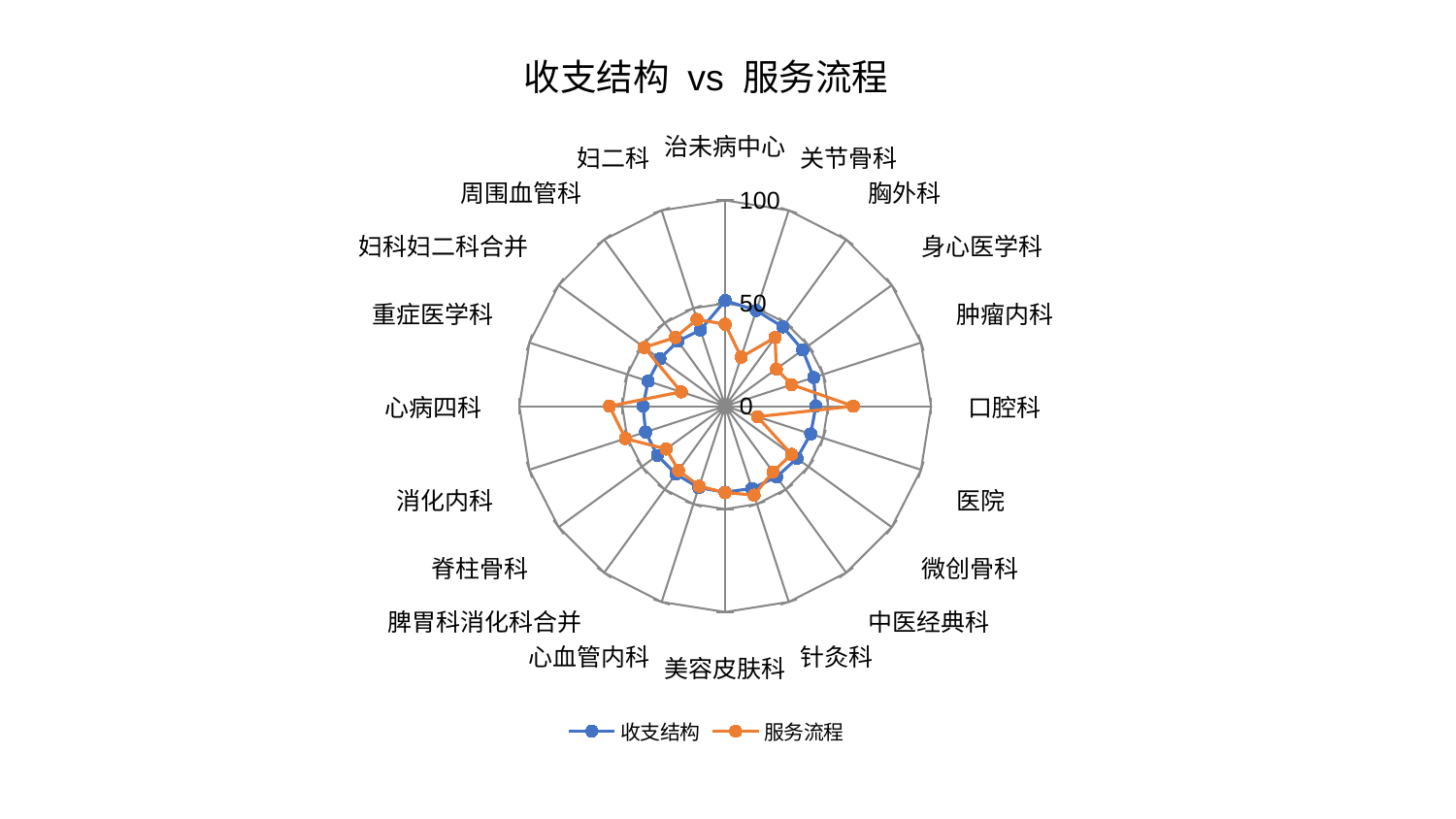

### Chart: 收支结构 vs 服务流程

| Category | 收支结构 | 服务流程 |
|---|---|---|
| 治未病中心 | 51.311366762523974 | 39.839572806055045 |
| 关节骨科 | 48.906790263278374 | 25.0900009640177 |
| 胸外科 | 47.63371159939549 | 41.26383282981478 |
| 身心医学科 | 46.52034463782929 | 30.735773733264285 |
| 肿瘤内科 | 45.200923717354605 | 33.93313926042461 |
| 口腔科 | 44.052628536907676 | 62.20749552608783 |
| 医院 | 43.68762524188362 | 16.4953181062858 |
| 微创骨科 | 43.11265094098896 | 39.8459594026196 |
| 中医经典科 | 42.52236389024496 | 39.47495728676044 |
| 针灸科 | 42.03839989803016 | 45.420092658465066 |
| 美容皮肤科 | 41.77834987272324 | 41.983262211752184 |
| 心血管内科 | 41.63336353612852 | 40.8547982053654 |
| 脾胃科消化科合并 | 40.77159323755222 | 38.60938123082534 |
| 脊柱骨科 | 40.70756443753786 | 35.464949034689916 |
| 消化内科 | 40.65274471184217 | 50.95444464860875 |
| 心病四科 | 39.89864131983746 | 56.235201302808605 |
| 重症医学科 | 39.378311785400065 | 22.465703134981954 |
| 妇科妇二科合并 | 39.222311797048775 | 48.606148581203016 |
| 周围血管科 | 39.06039160320163 | 41.27935225413546 |
| 妇二科 | 38.98765992384107 | 44.317081845543015 |
33